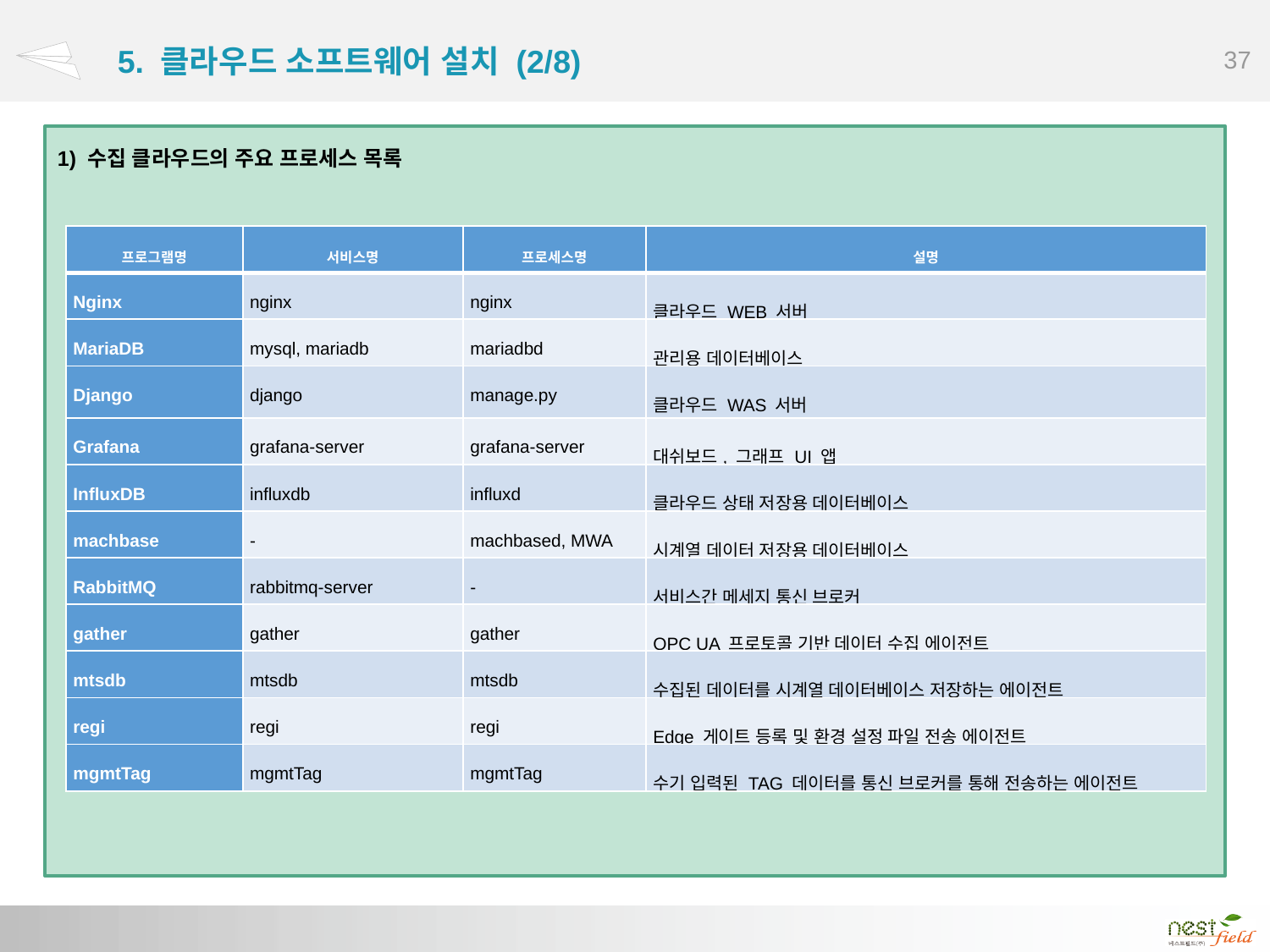

# 5. 클라우드 소프트웨어 설치 (2/8)
1) 수집 클라우드의 주요 프로세스 목록

| 프로그램명 | 서비스명 | 프로세스명 | 설명 |
| --- | --- | --- | --- |
| Nginx | nginx | nginx | 클라우드 WEB 서버 |
| MariaDB | mysql, mariadb | mariadbd | 관리용 데이터베이스 |
| Django | django | manage.py | 클라우드 WAS 서버 |
| Grafana | grafana-server | grafana-server | 대쉬보드, 그래프 UI 앱 |
| InfluxDB | influxdb | influxd | 클라우드 상태 저장용 데이터베이스 |
| machbase | - | machbased, MWA | 시계열 데이터 저장용 데이터베이스 |
| RabbitMQ | rabbitmq-server | - | 서비스간 메세지 통신 브로커 |
| gather | gather | gather | OPC UA 프로토콜 기반 데이터 수집 에이전트 |
| mtsdb | mtsdb | mtsdb | 수집된 데이터를 시계열 데이터베이스 저장하는 에이전트 |
| regi | regi | regi | Edge 게이트 등록 및 환경 설정 파일 전송 에이전트 |
| mgmtTag | mgmtTag | mgmtTag | 수기 입력된 TAG 데이터를 통신 브로커를 통해 전송하는 에이전트 |